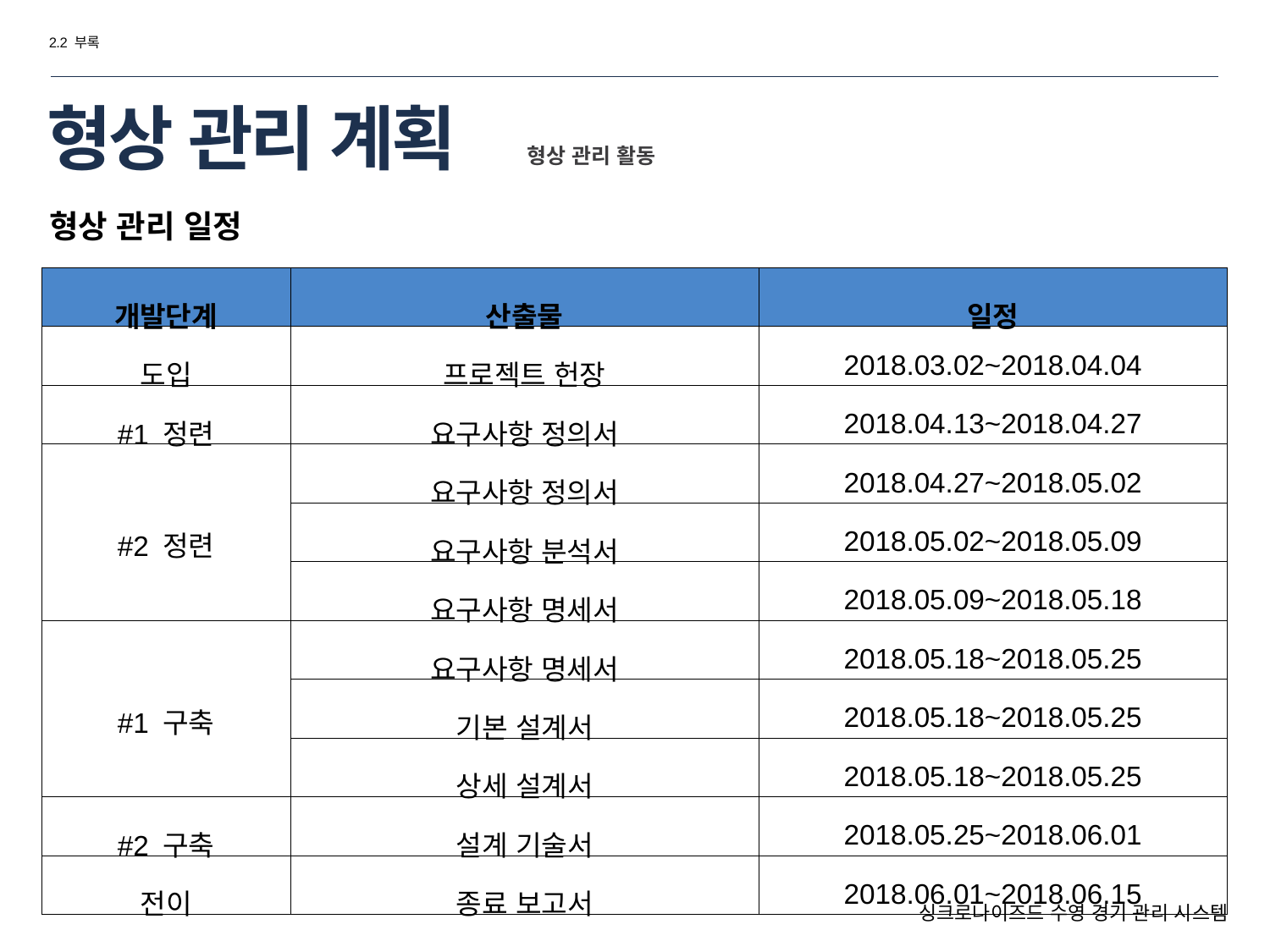

2.2 부록
# 형상 관리 계획
형상 관리 활동
형상 관리 일정
| 개발단계 | 산출물 | 일정 |
| --- | --- | --- |
| 도입 | 프로젝트 헌장 | 2018.03.02~2018.04.04 |
| #1 정련 | 요구사항 정의서 | 2018.04.13~2018.04.27 |
| #2 정련 | 요구사항 정의서 | 2018.04.27~2018.05.02 |
|  | 요구사항 분석서 | 2018.05.02~2018.05.09 |
|  | 요구사항 명세서 | 2018.05.09~2018.05.18 |
| #1 구축 | 요구사항 명세서 | 2018.05.18~2018.05.25 |
|  | 기본 설계서 | 2018.05.18~2018.05.25 |
|  | 상세 설계서 | 2018.05.18~2018.05.25 |
| #2 구축 | 설계 기술서 | 2018.05.25~2018.06.01 |
| 전이 | 종료 보고서 | 2018.06.01~2018.06.15 |
싱크로나이즈드 수영 경기 관리 시스템